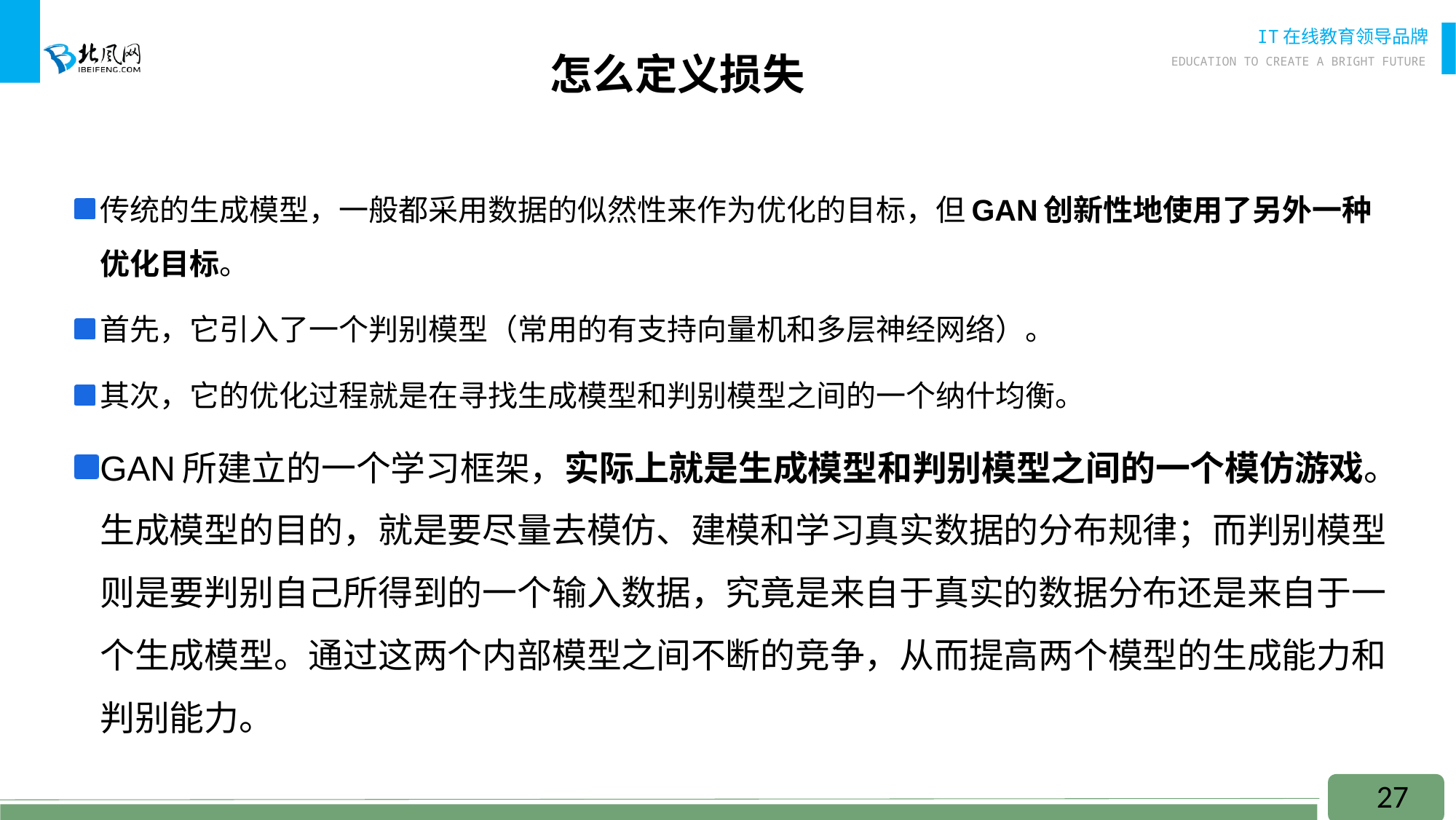

# 怎么定义损失
传统的生成模型，一般都采用数据的似然性来作为优化的目标，但GAN创新性地使用了另外一种优化目标。
首先，它引入了一个判别模型（常用的有支持向量机和多层神经网络）。
其次，它的优化过程就是在寻找生成模型和判别模型之间的一个纳什均衡。
GAN所建立的一个学习框架，实际上就是生成模型和判别模型之间的一个模仿游戏。生成模型的目的，就是要尽量去模仿、建模和学习真实数据的分布规律；而判别模型则是要判别自己所得到的一个输入数据，究竟是来自于真实的数据分布还是来自于一个生成模型。通过这两个内部模型之间不断的竞争，从而提高两个模型的生成能力和判别能力。